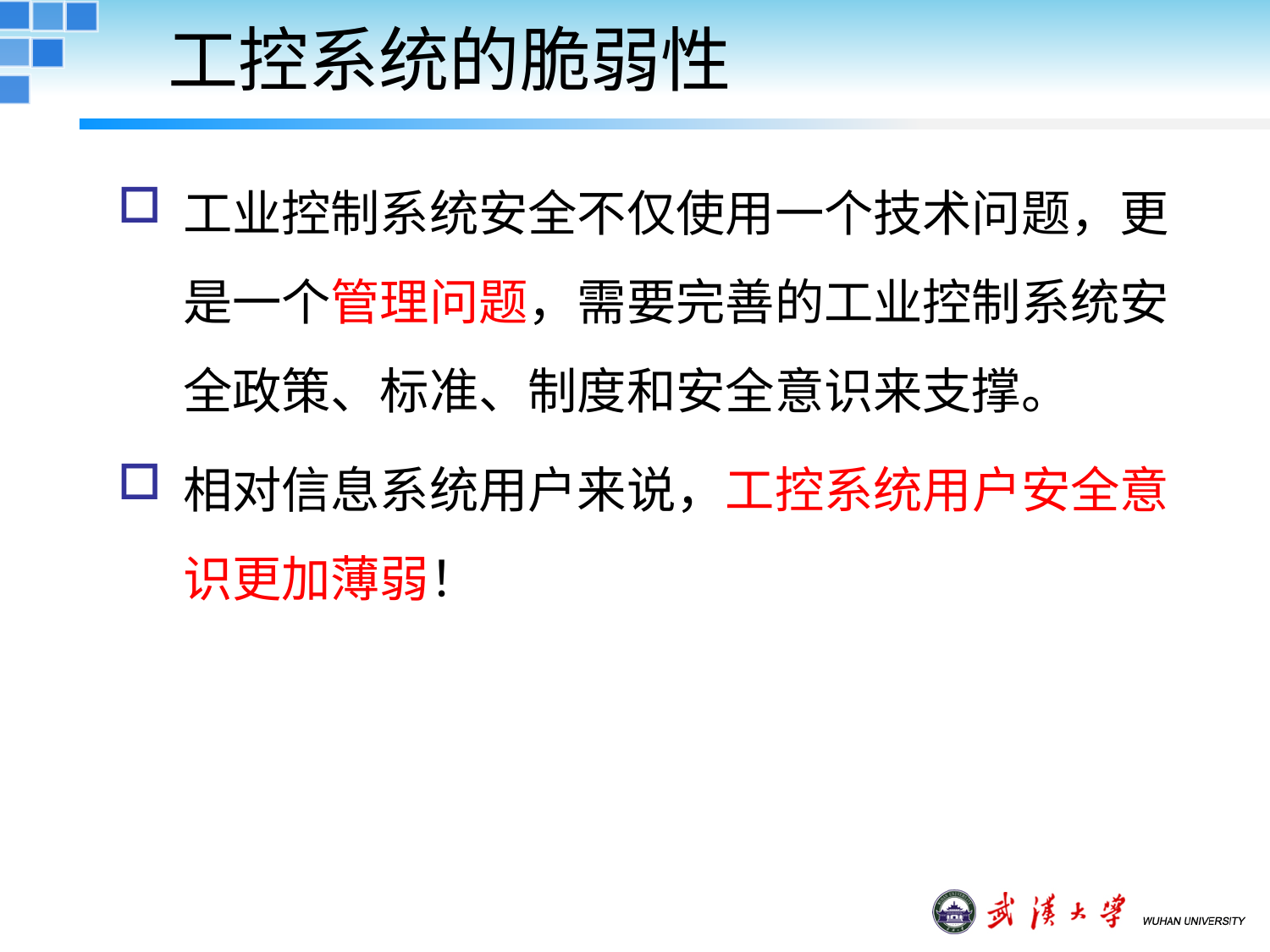

# 工控系统的脆弱性
工业控制系统安全不仅使用一个技术问题，更是一个管理问题，需要完善的工业控制系统安全政策、标准、制度和安全意识来支撑。
相对信息系统用户来说，工控系统用户安全意识更加薄弱！